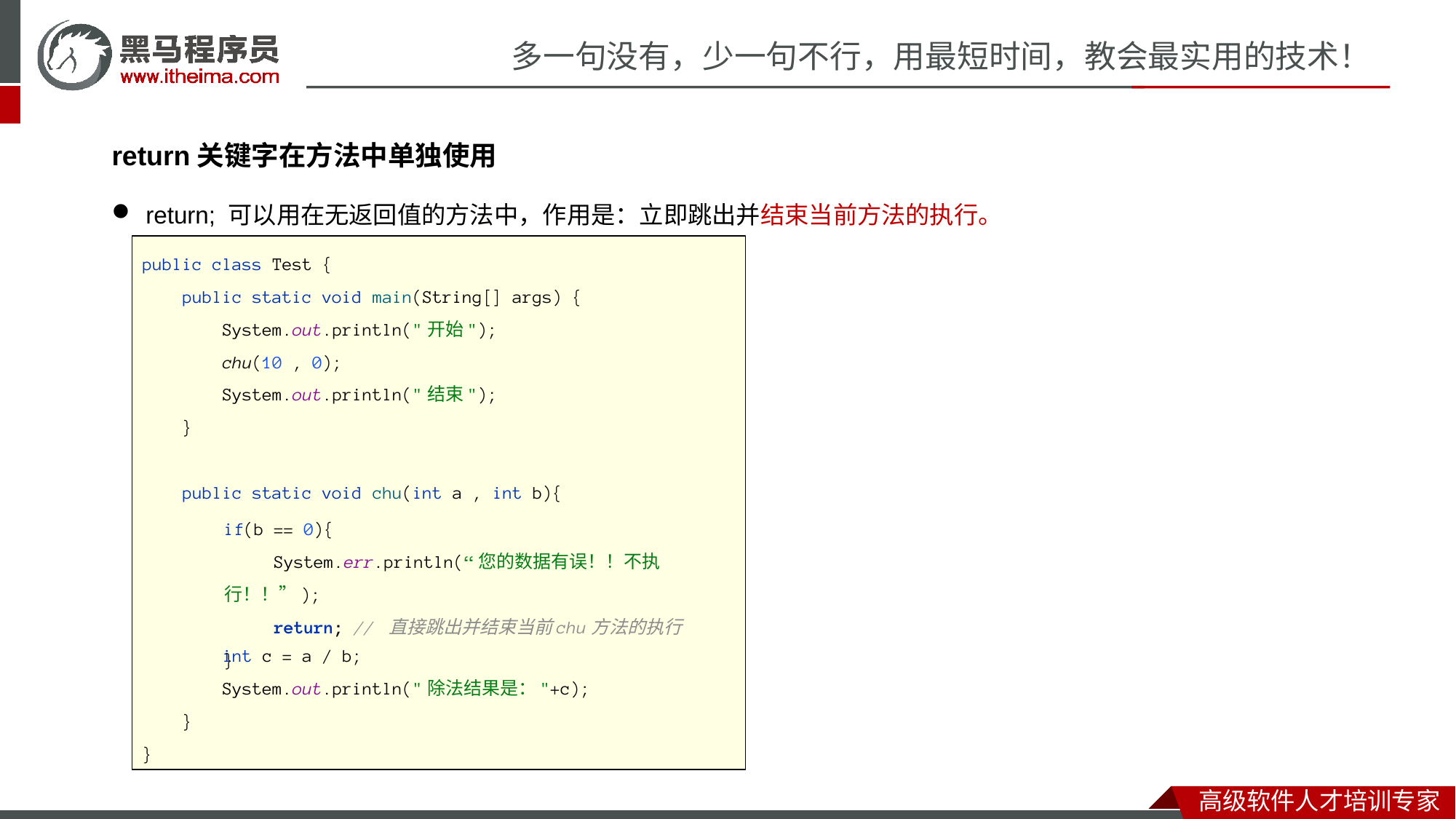

return关键字在方法中单独使用
return; 可以用在无返回值的方法中，作用是：立即跳出并结束当前方法的执行。
public class Test {
    public static void main(String[] args) {
        System.out.println("开始");
        chu(10 , 0);
        System.out.println("结束");
    }
    public static void chu(int a , int b){

        int c = a / b;
        System.out.println("除法结果是："+c);
    }
}
if(b == 0){
     System.err.println(“您的数据有误！！不执行！！”);
     return; // 直接跳出并结束当前chu方法的执行
}